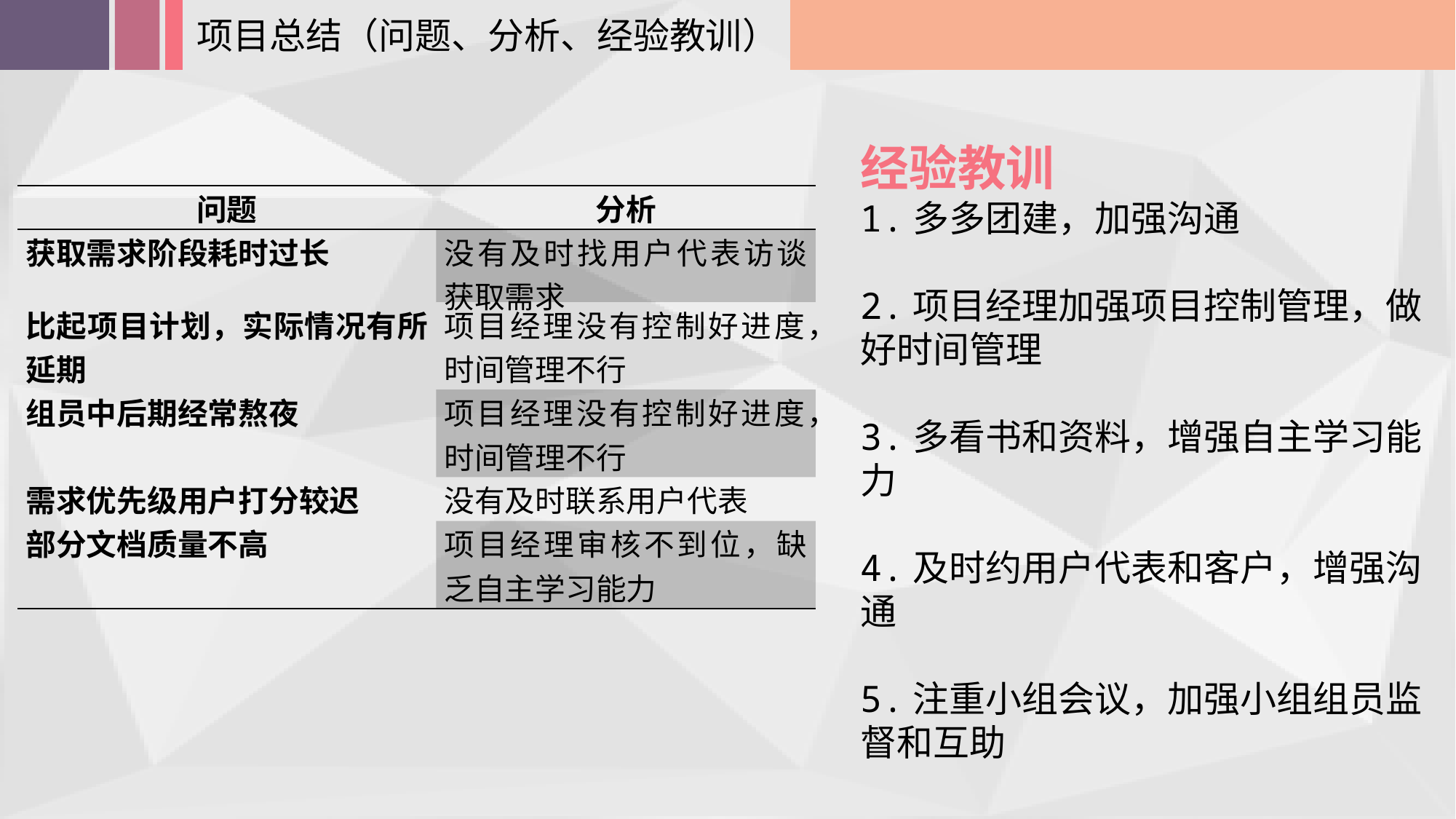

项目总结（问题、分析、经验教训）
经验教训
1.多多团建，加强沟通

2.项目经理加强项目控制管理，做好时间管理

3.多看书和资料，增强自主学习能力

4.及时约用户代表和客户，增强沟通

5.注重小组会议，加强小组组员监督和互助
| 问题 | 分析 |
| --- | --- |
| 获取需求阶段耗时过长 | 没有及时找用户代表访谈获取需求 |
| 比起项目计划，实际情况有所延期 | 项目经理没有控制好进度，时间管理不行 |
| 组员中后期经常熬夜 | 项目经理没有控制好进度，时间管理不行 |
| 需求优先级用户打分较迟 | 没有及时联系用户代表 |
| 部分文档质量不高 | 项目经理审核不到位，缺乏自主学习能力 |